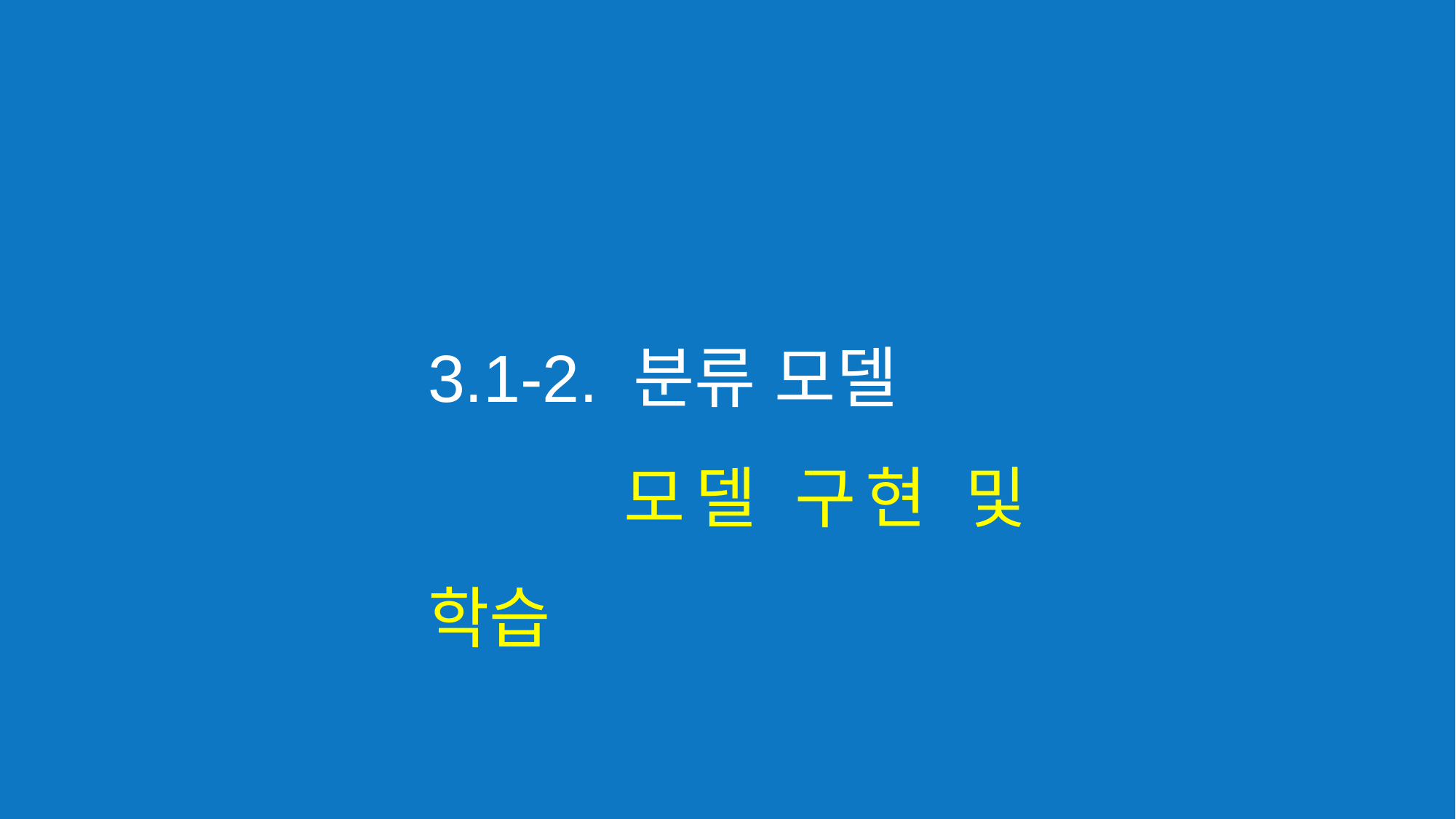

3.1-2. 분류 모델
      모델 구현 및 학습